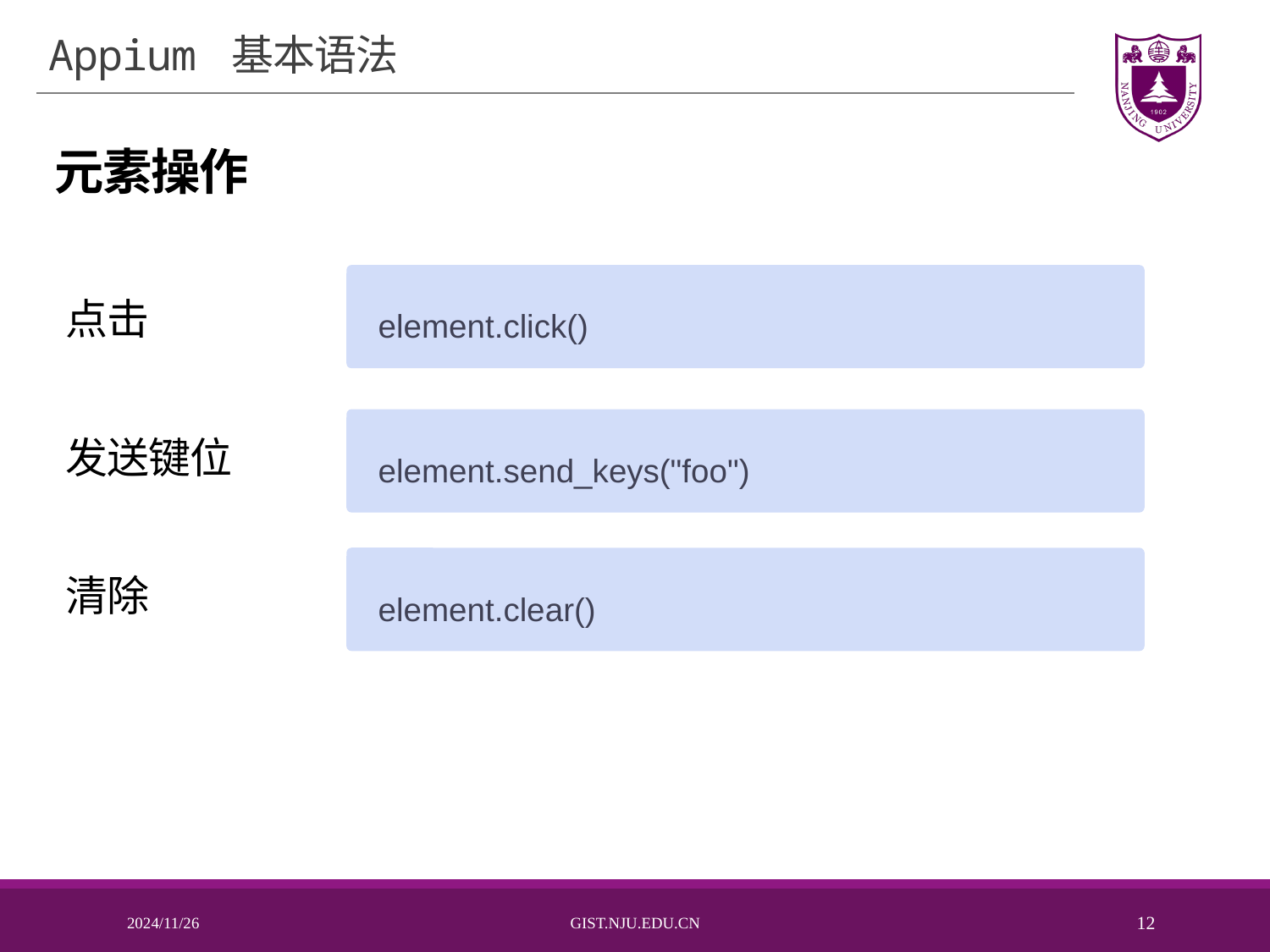

# Appium 基本语法
元素操作
# 导入所需的库

element.click()
# 初始化 WebDriver，创建浏览器实例
点击

element.send_keys("foo")
发送键位
# 等待元素加载

element.clear()
清除
# 查找元素并执行操作 （验证结果）
2024/11/26
Gist.nju.edu.cn
12